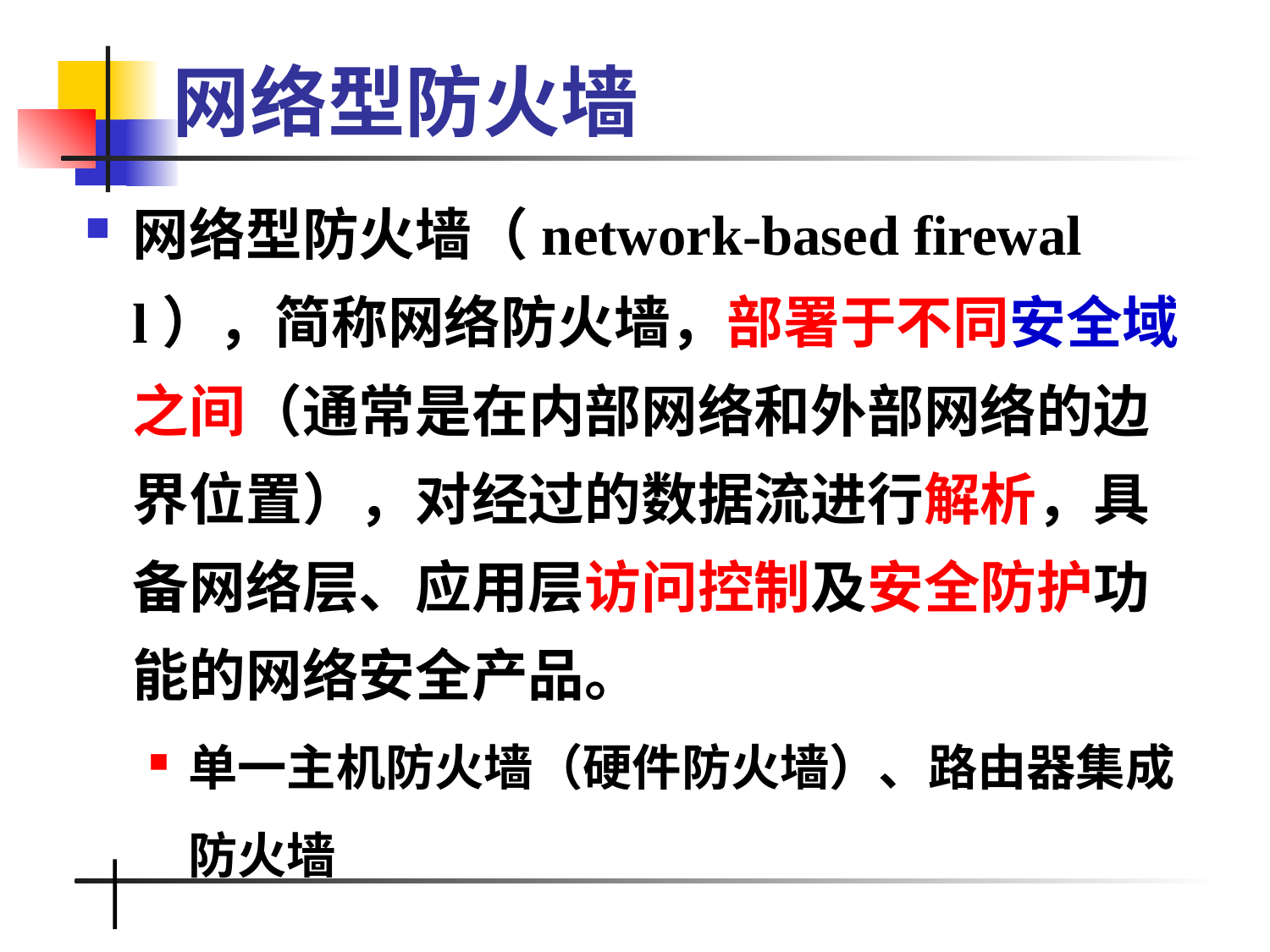

# 网络型防火墙
网络型防火墙（network-based firewall），简称网络防火墙，部署于不同安全域之间（通常是在内部网络和外部网络的边界位置），对经过的数据流进行解析，具备网络层、应用层访问控制及安全防护功能的网络安全产品。
单一主机防火墙（硬件防火墙）、路由器集成防火墙